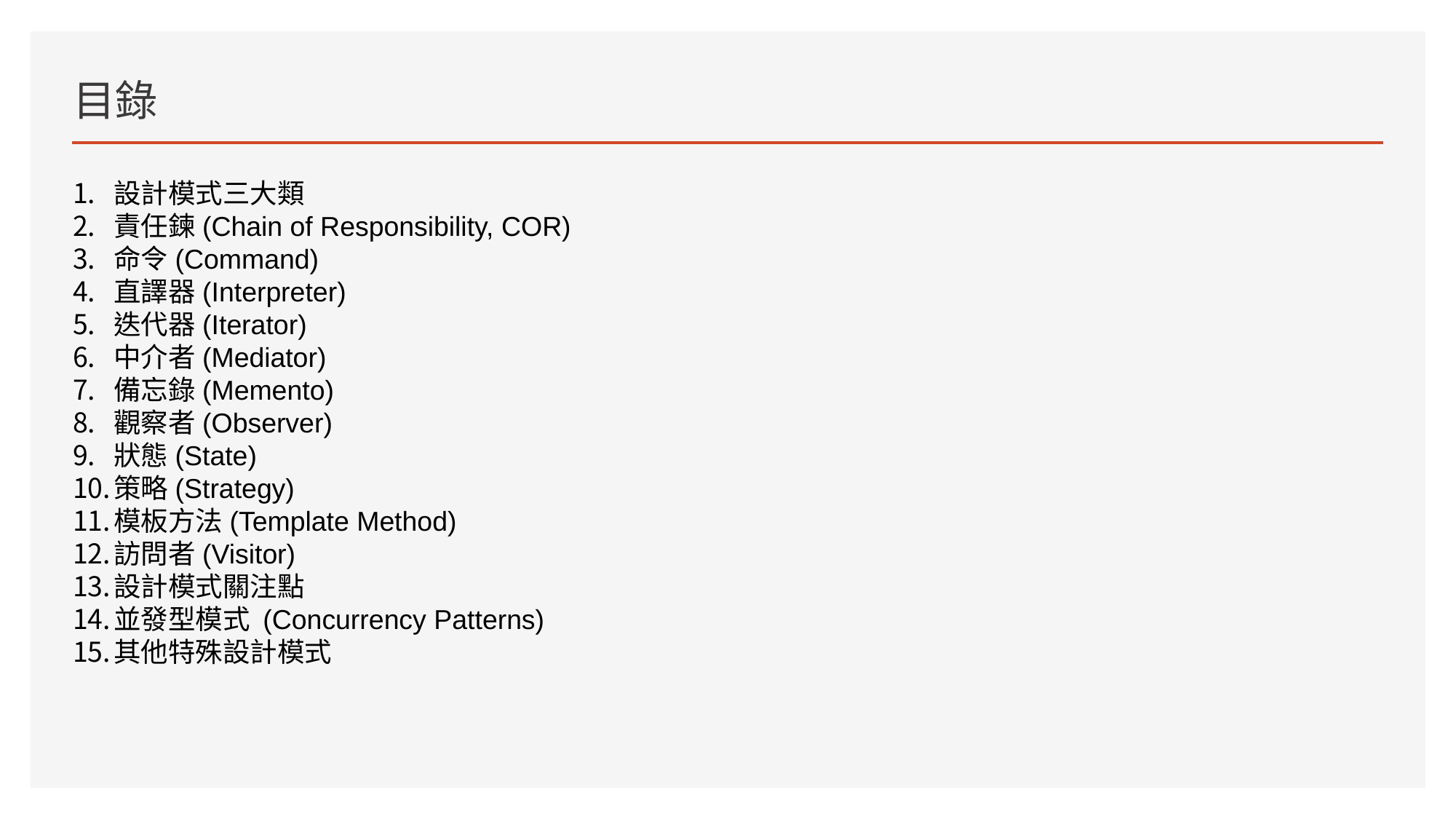

# 目錄
設計模式三大類
責任鍊(Chain of Responsibility, COR)
命令(Command)
直譯器(Interpreter)
迭代器(Iterator)
中介者(Mediator)
備忘錄(Memento)
觀察者(Observer)
狀態(State)
策略(Strategy)
模板方法(Template Method)
訪問者(Visitor)
設計模式關注點
並發型模式 (Concurrency Patterns)
其他特殊設計模式